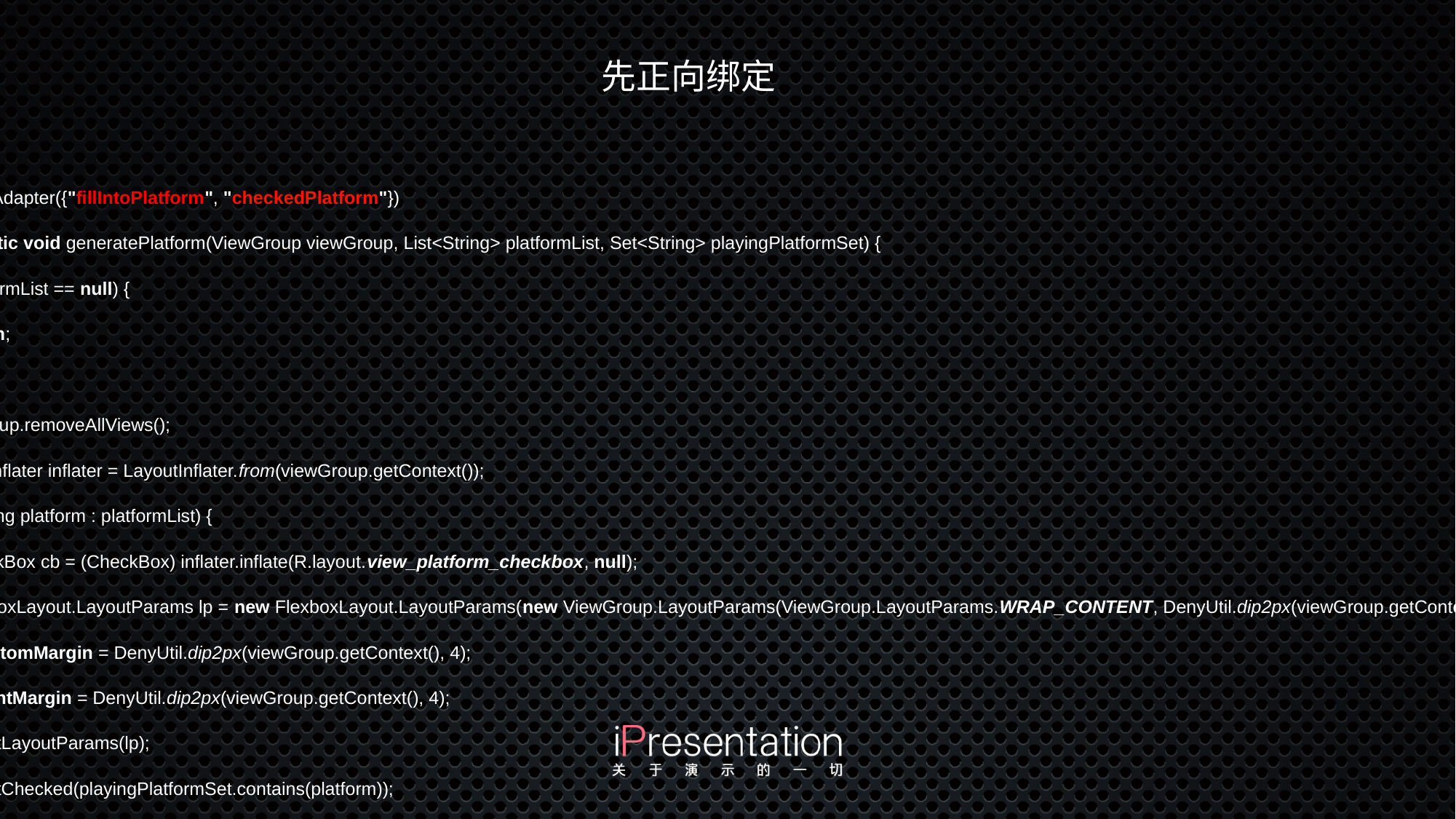

先正向绑定
@BindingAdapter({"fillIntoPlatform", "checkedPlatform"})
public static void generatePlatform(ViewGroup viewGroup, List<String> platformList, Set<String> playingPlatformSet) {
    if (platformList == null) {
        return;
    }
    viewGroup.removeAllViews();
    LayoutInflater inflater = LayoutInflater.from(viewGroup.getContext());
    for (String platform : platformList) {
        CheckBox cb = (CheckBox) inflater.inflate(R.layout.view_platform_checkbox, null);
        FlexboxLayout.LayoutParams lp = new FlexboxLayout.LayoutParams(new ViewGroup.LayoutParams(ViewGroup.LayoutParams.WRAP_CONTENT, DenyUtil.dip2px(viewGroup.getContext(), 30)));
        lp.bottomMargin = DenyUtil.dip2px(viewGroup.getContext(), 4);
        lp.rightMargin = DenyUtil.dip2px(viewGroup.getContext(), 4);
        cb.setLayoutParams(lp);
        cb.setChecked(playingPlatformSet.contains(platform));
        cb.setText(platform);
        cb.setOnCheckedChangeListener(mOnCheckboxCheckedChangeListener);
        viewGroup.addView(cb);
    }
}